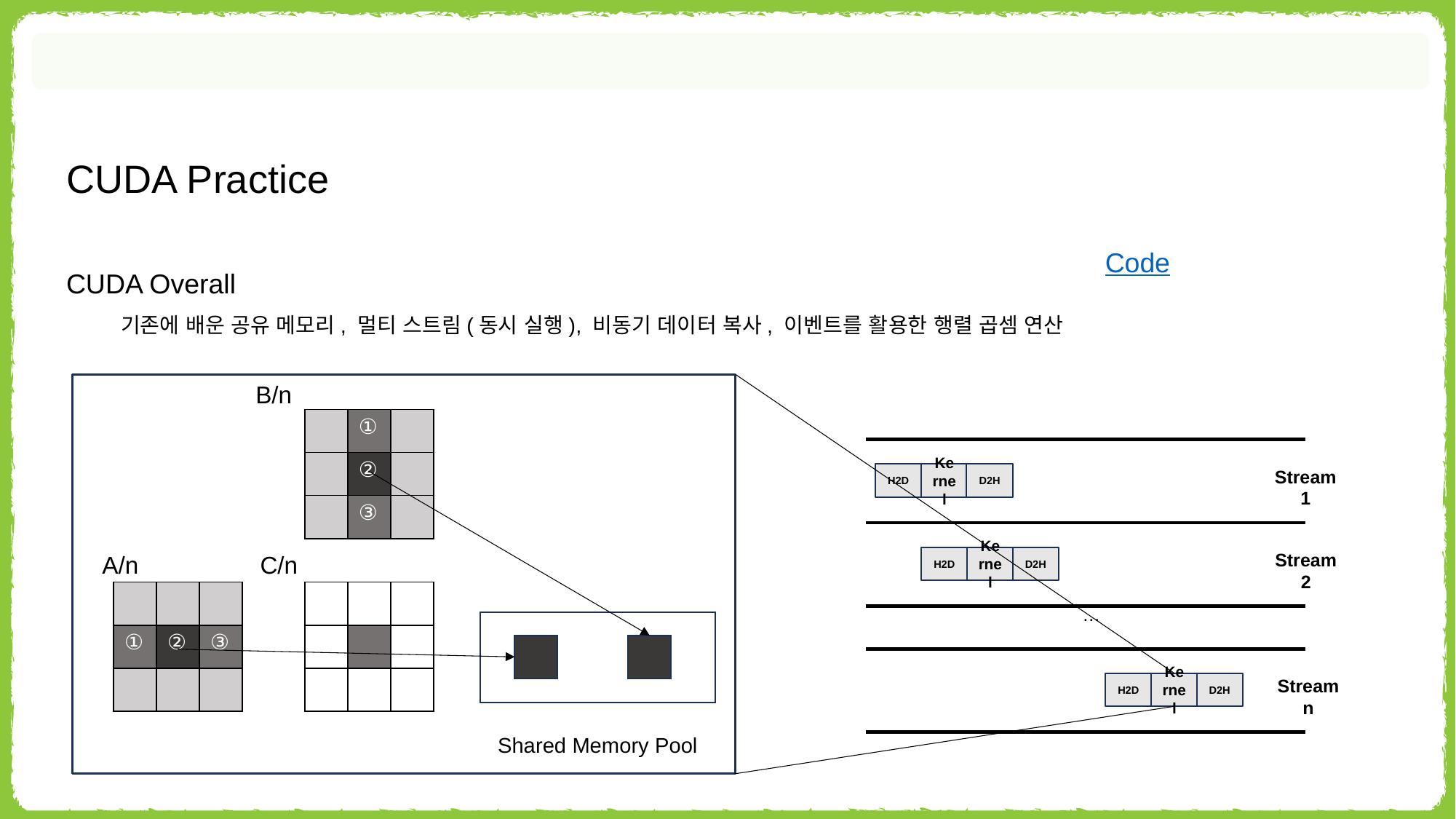

CUDA Practice
Code
CUDA Overall
기존에 배운 공유 메모리, 멀티 스트림(동시 실행), 비동기 데이터 복사, 이벤트를 활용한 행렬 곱셈 연산

B/n
|  | ① |  |
| --- | --- | --- |
|  | ② |  |
|  | ③ |  |
Stream 1
H2D
Kernel
D2H
Stream 2
H2D
Kernel
D2H
…
Stream n
H2D
Kernel
D2H
A/n
C/n
|  |  |  |
| --- | --- | --- |
| ① | ② | ③ |
|  |  |  |
|  |  |  |
| --- | --- | --- |
|  |  |  |
|  |  |  |

Shared Memory Pool